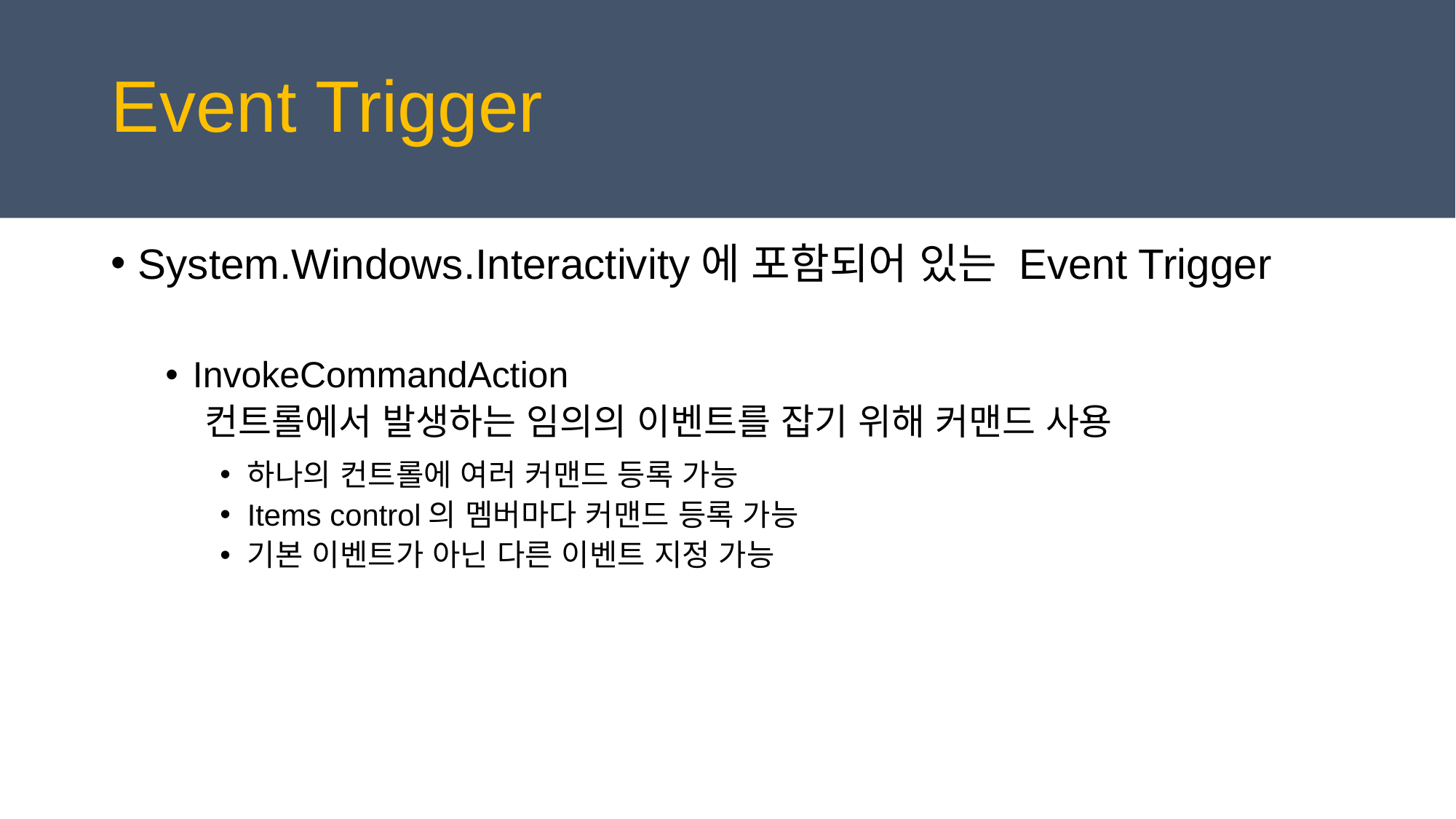

# Event Trigger
System.Windows.Interactivity에 포함되어 있는 Event Trigger

InvokeCommandAction
   컨트롤에서 발생하는 임의의 이벤트를 잡기 위해 커맨드 사용

하나의 컨트롤에 여러 커맨드 등록 가능
Items control의 멤버마다 커맨드 등록 가능
기본 이벤트가 아닌 다른 이벤트 지정 가능